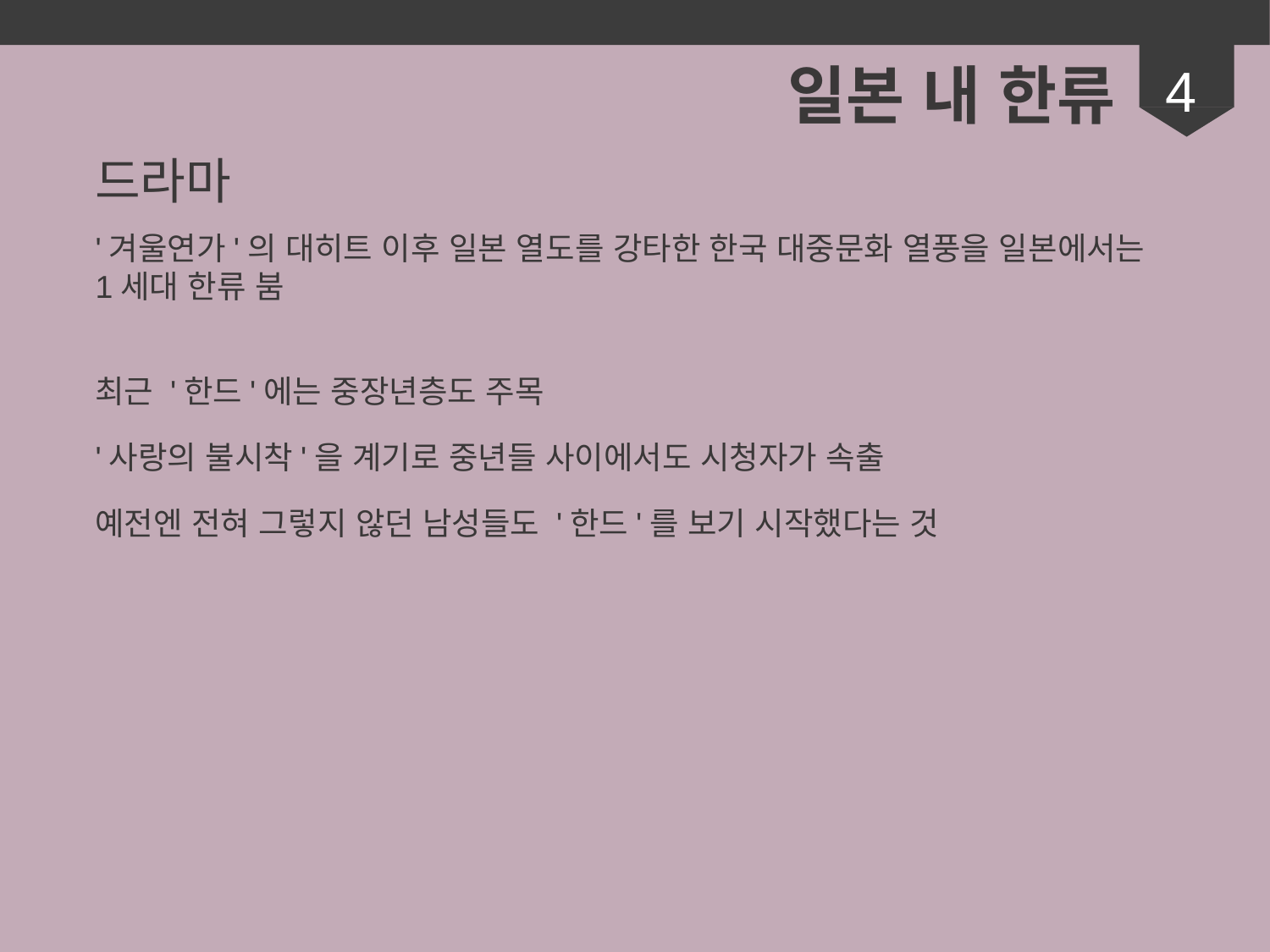

일본 내 한류
4
드라마
'겨울연가'의 대히트 이후 일본 열도를 강타한 한국 대중문화 열풍을 일본에서는 1세대 한류 붐

최근 '한드'에는 중장년층도 주목
'사랑의 불시착'을 계기로 중년들 사이에서도 시청자가 속출
예전엔 전혀 그렇지 않던 남성들도 '한드'를 보기 시작했다는 것